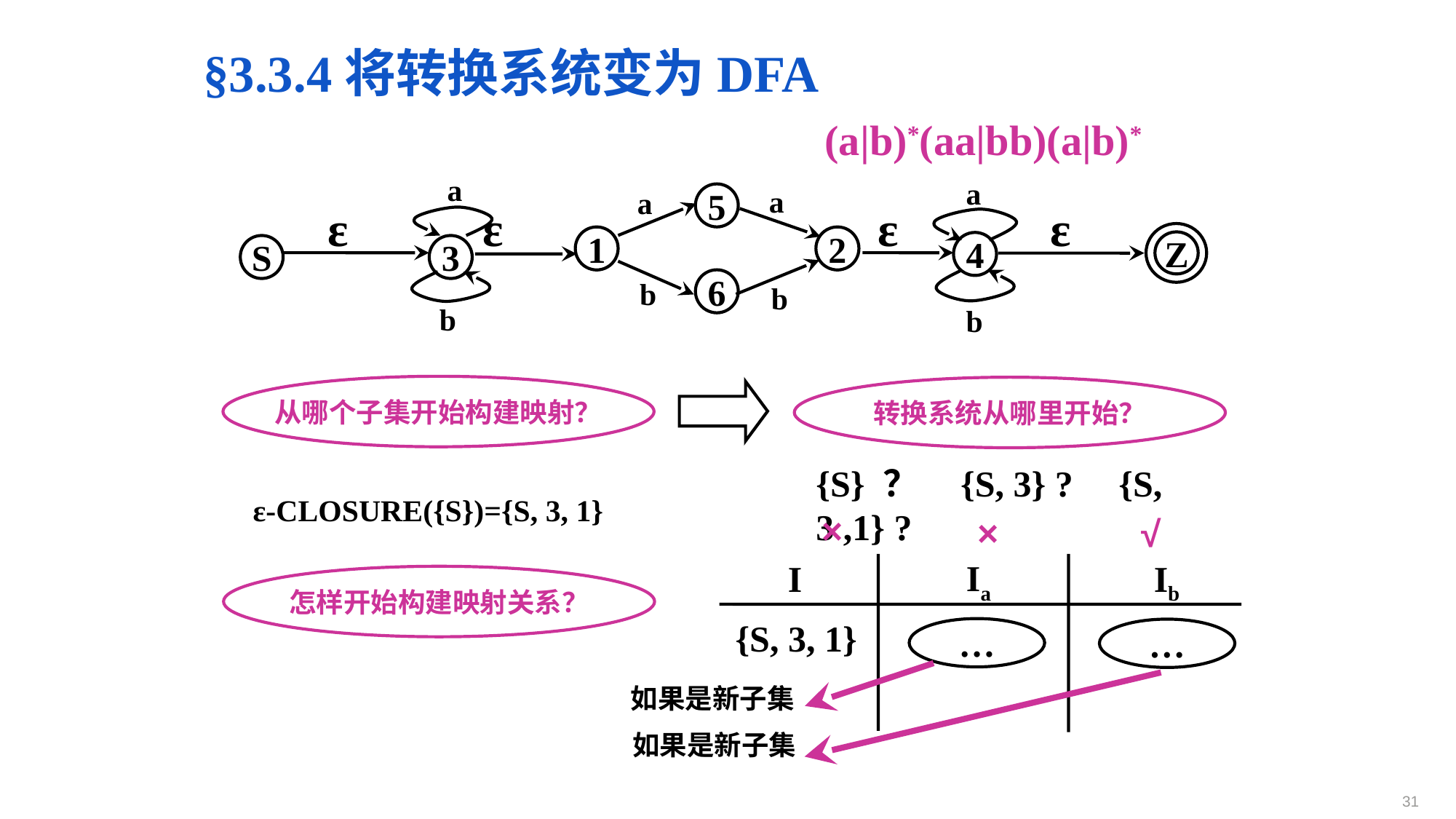

§3.3.4将转换系统变为DFA
(a|b)*(aa|bb)(a|b)*
a
a
a
a
5
ε
ε
ε
ε

Z
1
2
4
S
3

b
6

b
b
b
从哪个子集开始构建映射？
转换系统从哪里开始？

{S} ？    {S, 3} ?     {S, 3 ,1} ?
ε-CLOSURE({S})={S, 3, 1}
×
×
√
Ia
Ib
I

怎样开始构建映射关系？

{S, 3, 1}
…
…

如果是新子集
如果是新子集
31